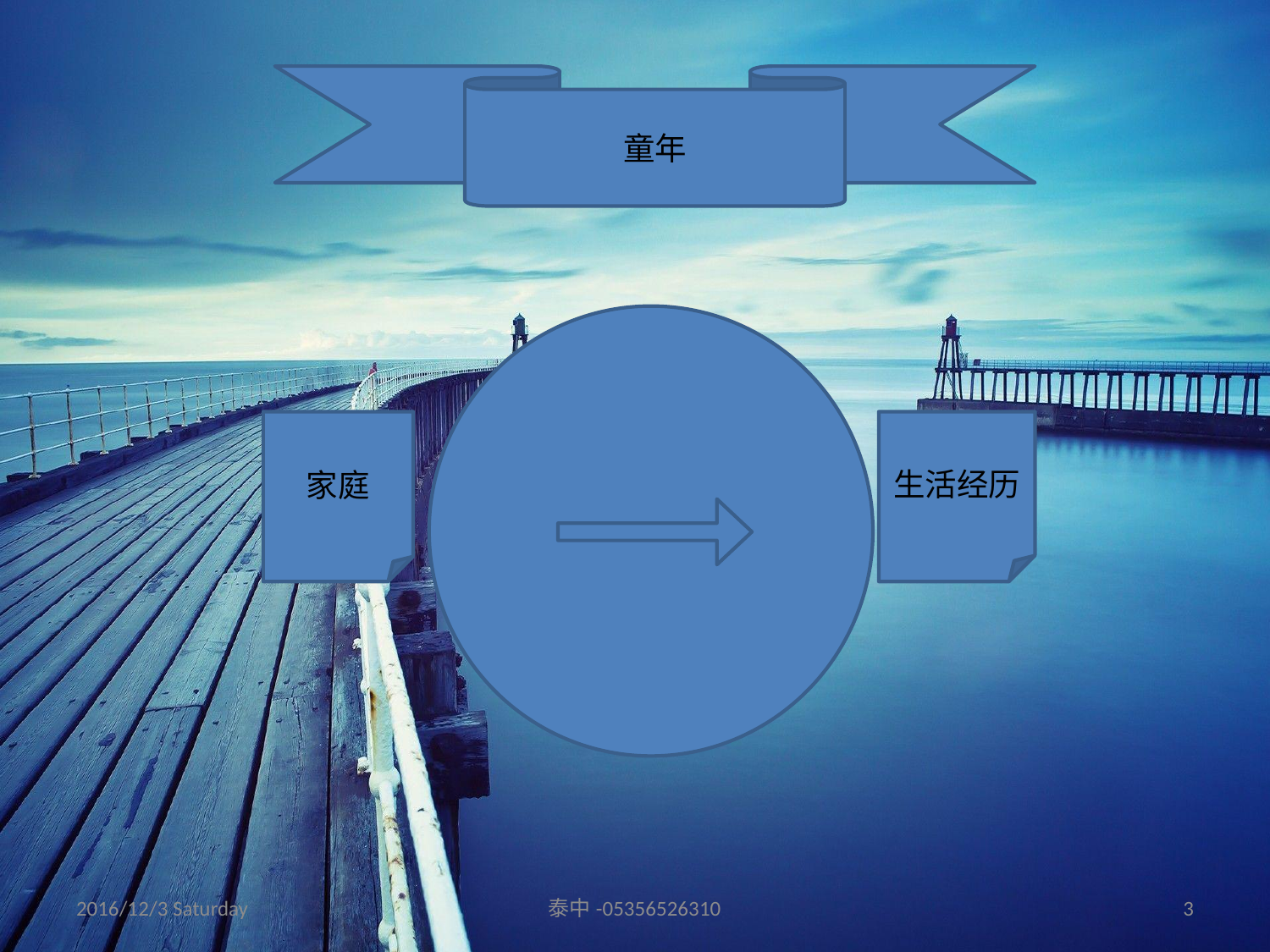

童年

家庭
生活经历

2016/12/3 Saturday
泰中-05356526310
3